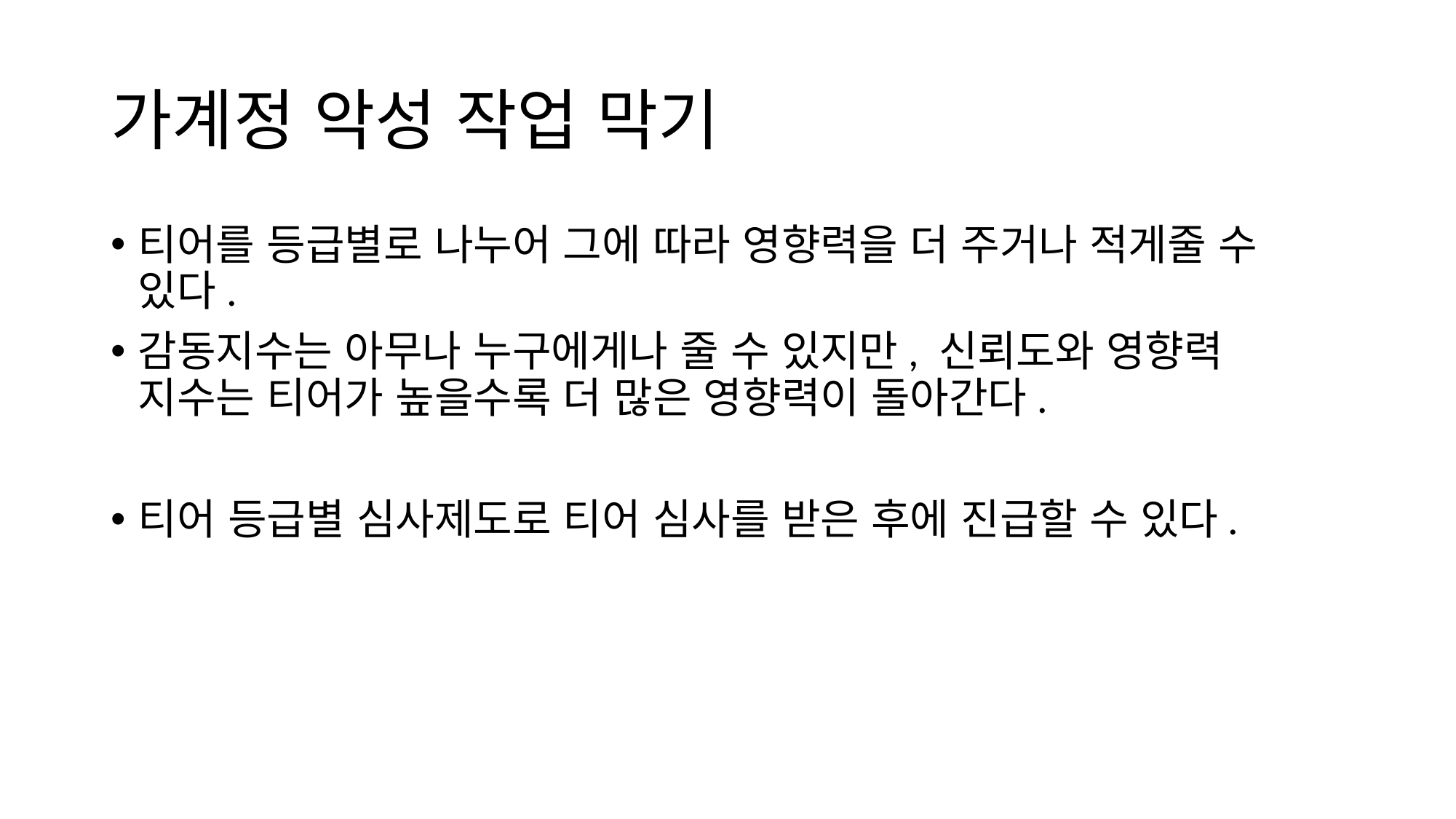

# 가계정 악성 작업 막기
티어를 등급별로 나누어 그에 따라 영향력을 더 주거나 적게줄 수 있다.
감동지수는 아무나 누구에게나 줄 수 있지만, 신뢰도와 영향력 지수는 티어가 높을수록 더 많은 영향력이 돌아간다.

티어 등급별 심사제도로 티어 심사를 받은 후에 진급할 수 있다.